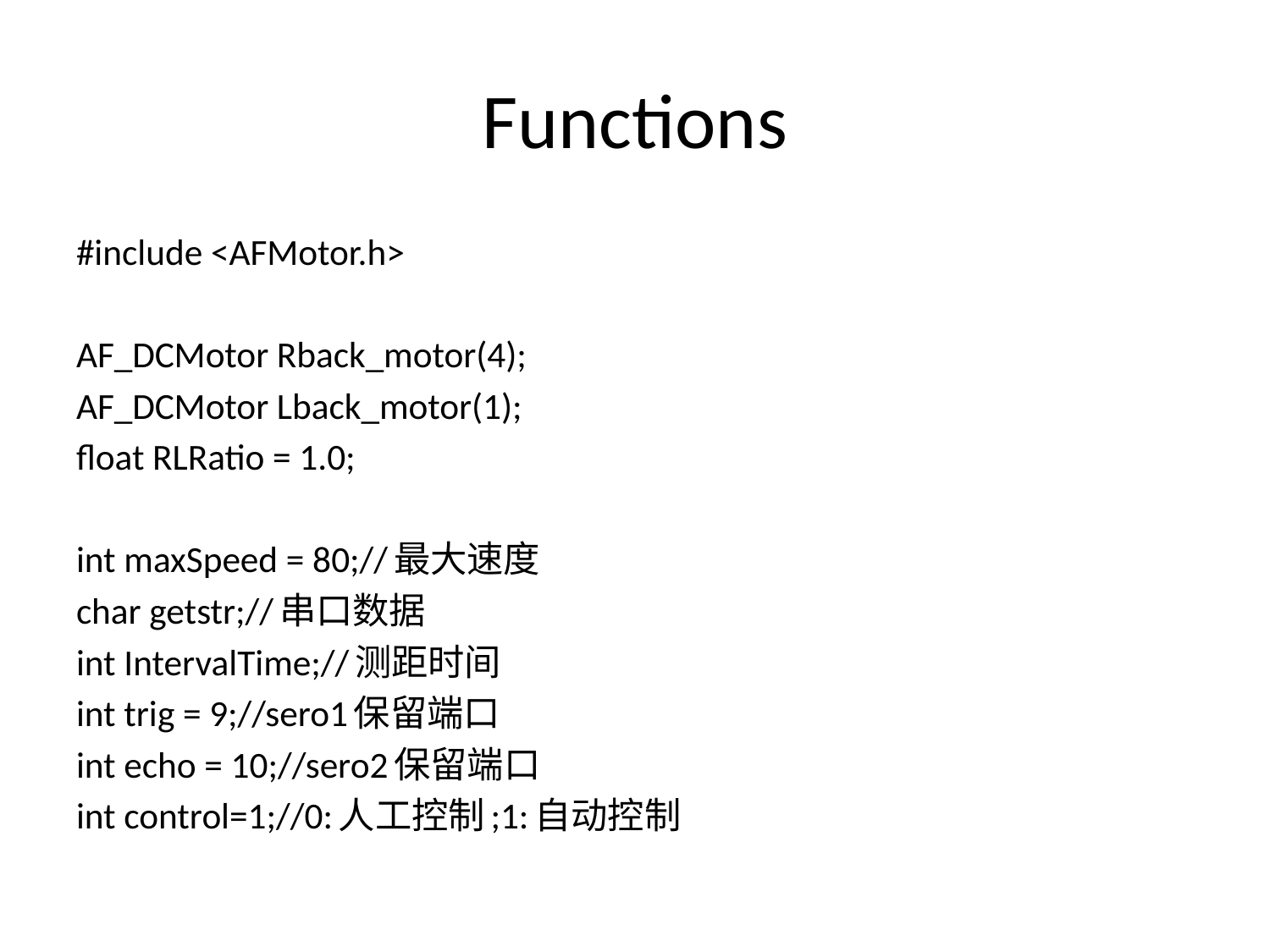

# Functions
#include <AFMotor.h>

AF_DCMotor Rback_motor(4);
AF_DCMotor Lback_motor(1);
float RLRatio = 1.0;

int maxSpeed = 80;//最大速度
char getstr;//串口数据
int IntervalTime;//测距时间
int trig = 9;//sero1保留端口
int echo = 10;//sero2保留端口
int control=1;//0:人工控制;1:自动控制